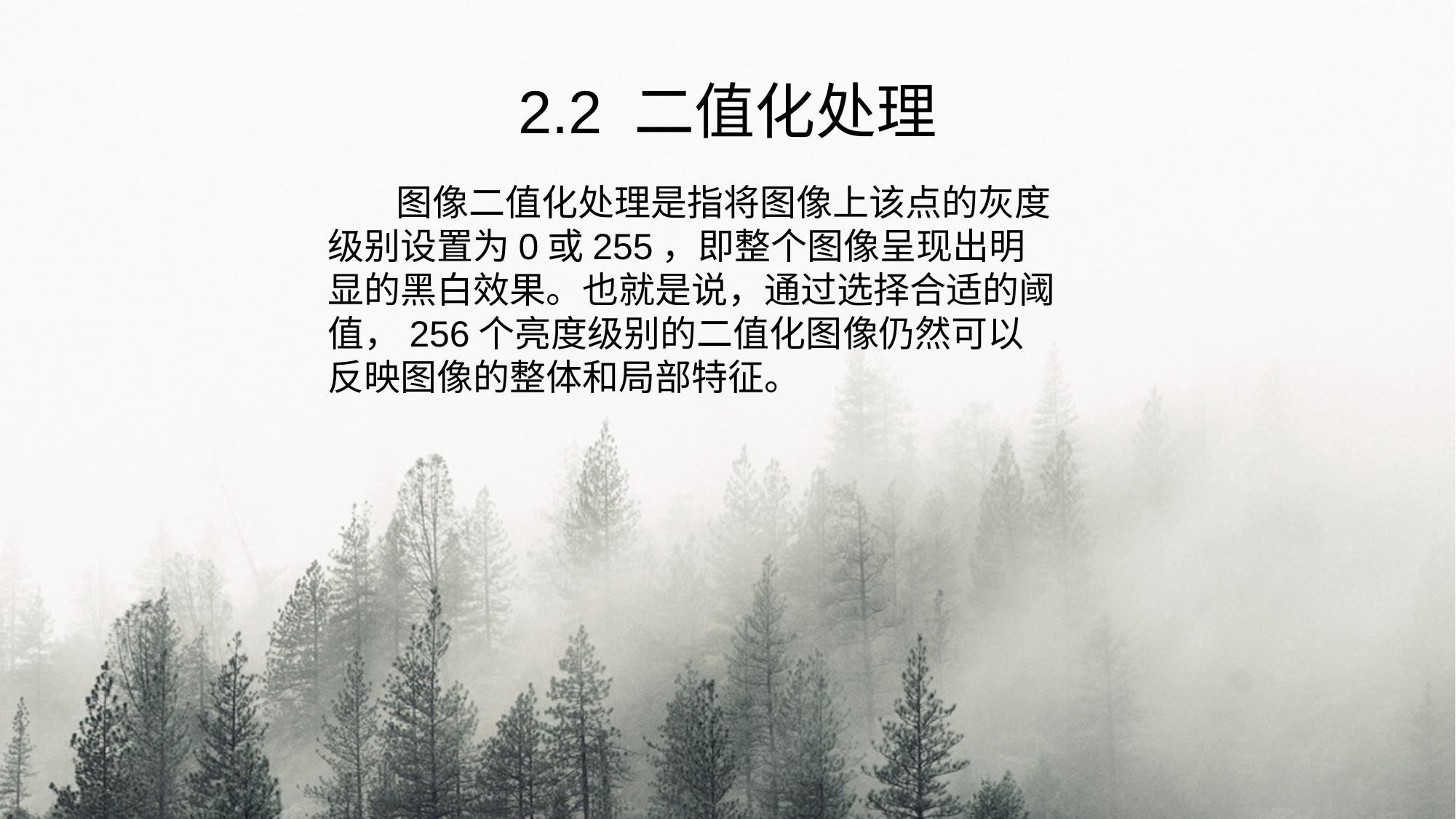

2.2 二值化处理
          图像二值化处理是指将图像上该点的灰度级别设置为0或255，即整个图像呈现出明显的黑白效果。也就是说，通过选择合适的阈值，256个亮度级别的二值化图像仍然可以反映图像的整体和局部特征。